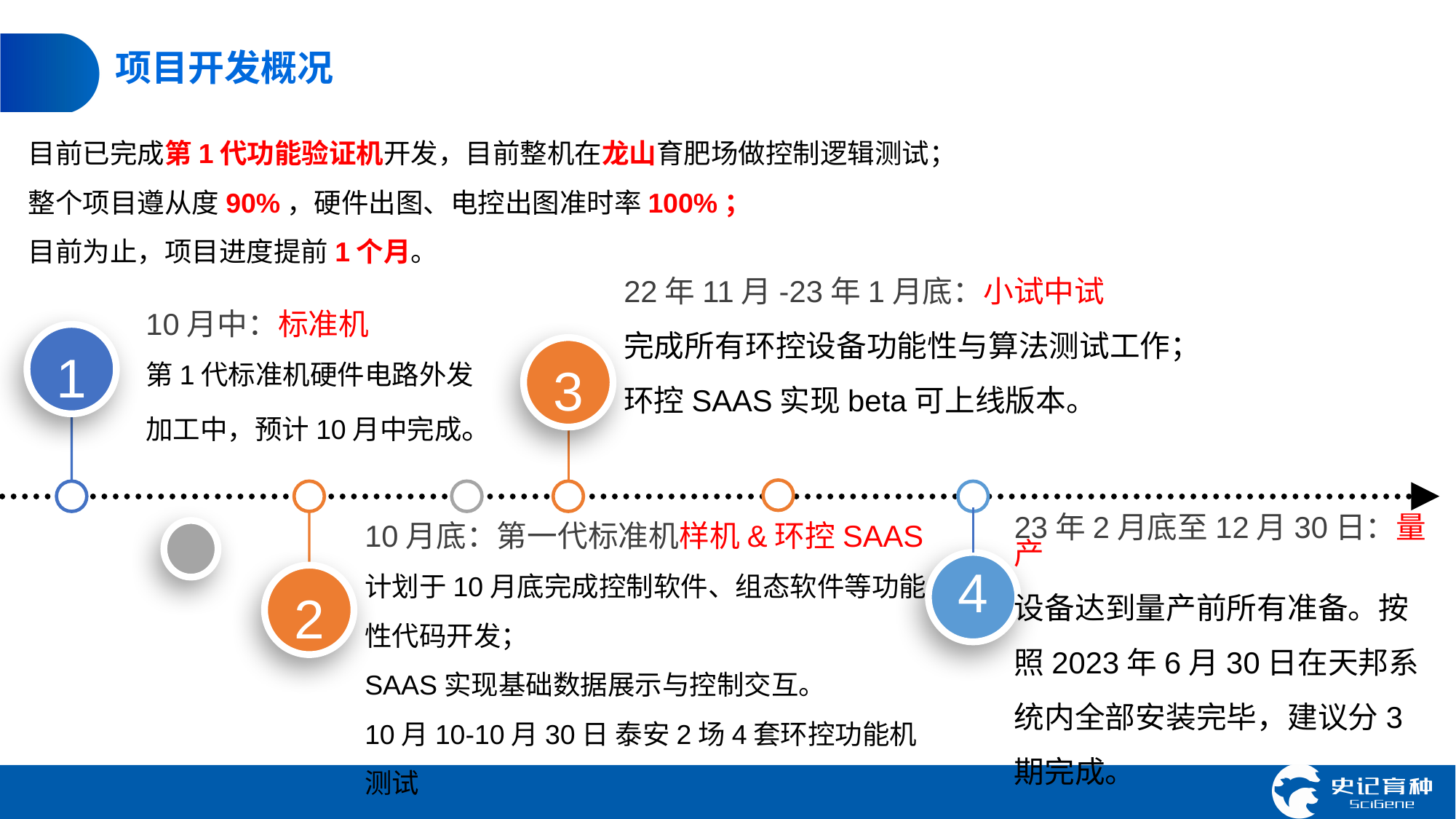

# 项目开发概况
目前已完成第1代功能验证机开发，目前整机在龙山育肥场做控制逻辑测试；
整个项目遵从度90%，硬件出图、电控出图准时率100%；
目前为止，项目进度提前1个月。
22年11月-23年1月底：小试中试
完成所有环控设备功能性与算法测试工作；
环控SAAS实现beta可上线版本。
10月中：标准机
第1代标准机硬件电路外发加工中，预计10月中完成。

1

3

23年2月底至12月30日：量产
设备达到量产前所有准备。按照2023年6月30日在天邦系统内全部安装完毕，建议分3期完成。
10月底：第一代标准机样机&环控SAAS
计划于10月底完成控制软件、组态软件等功能性代码开发；
SAAS实现基础数据展示与控制交互。
10月10-10月30日 泰安2场4套环控功能机测试

4

2